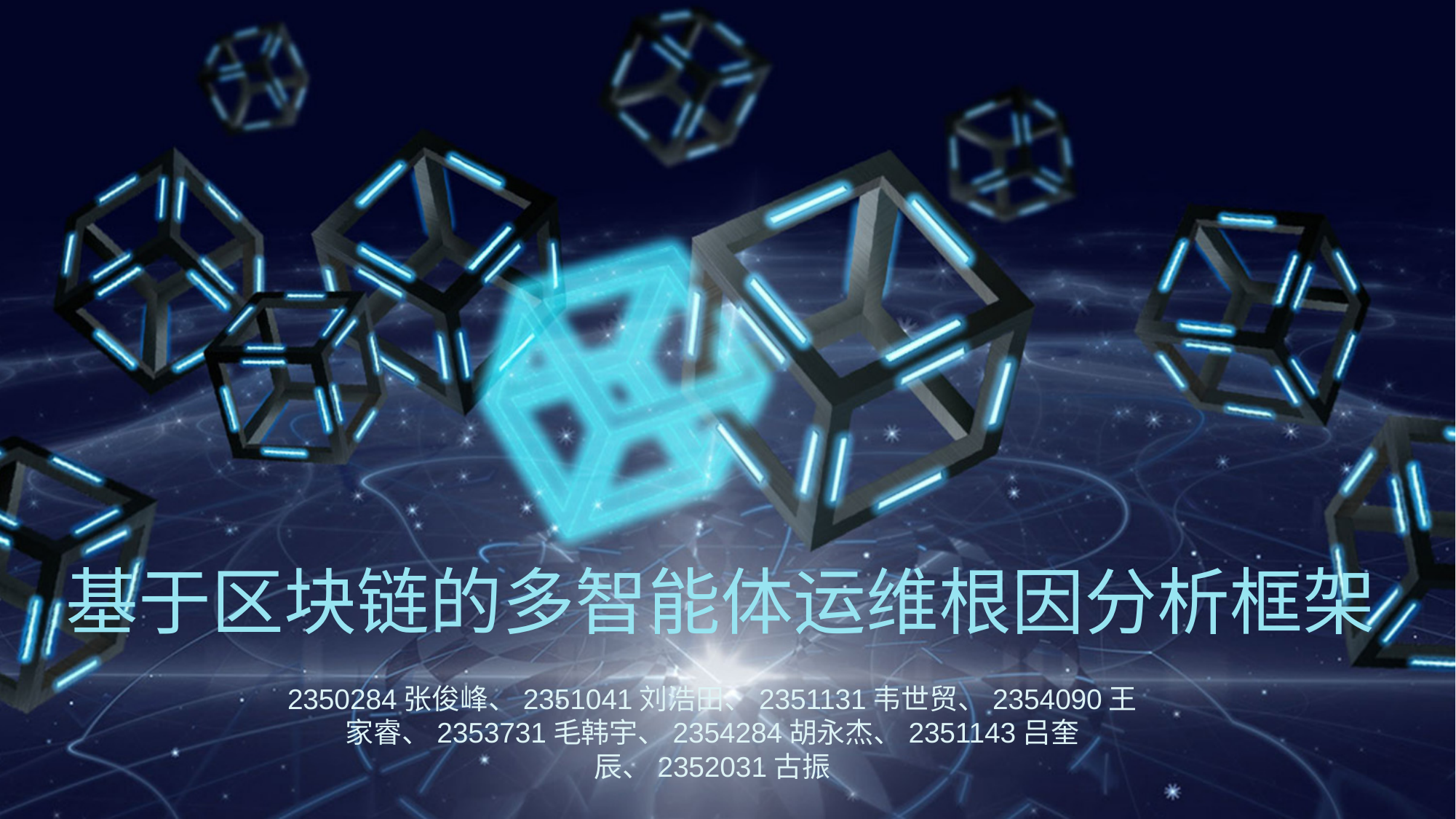

基于区块链的多智能体运维根因分析框架
2350284张俊峰、2351041刘浩田、2351131韦世贸、2354090王家睿、2353731毛韩宇、2354284胡永杰、2351143吕奎辰、2352031古振